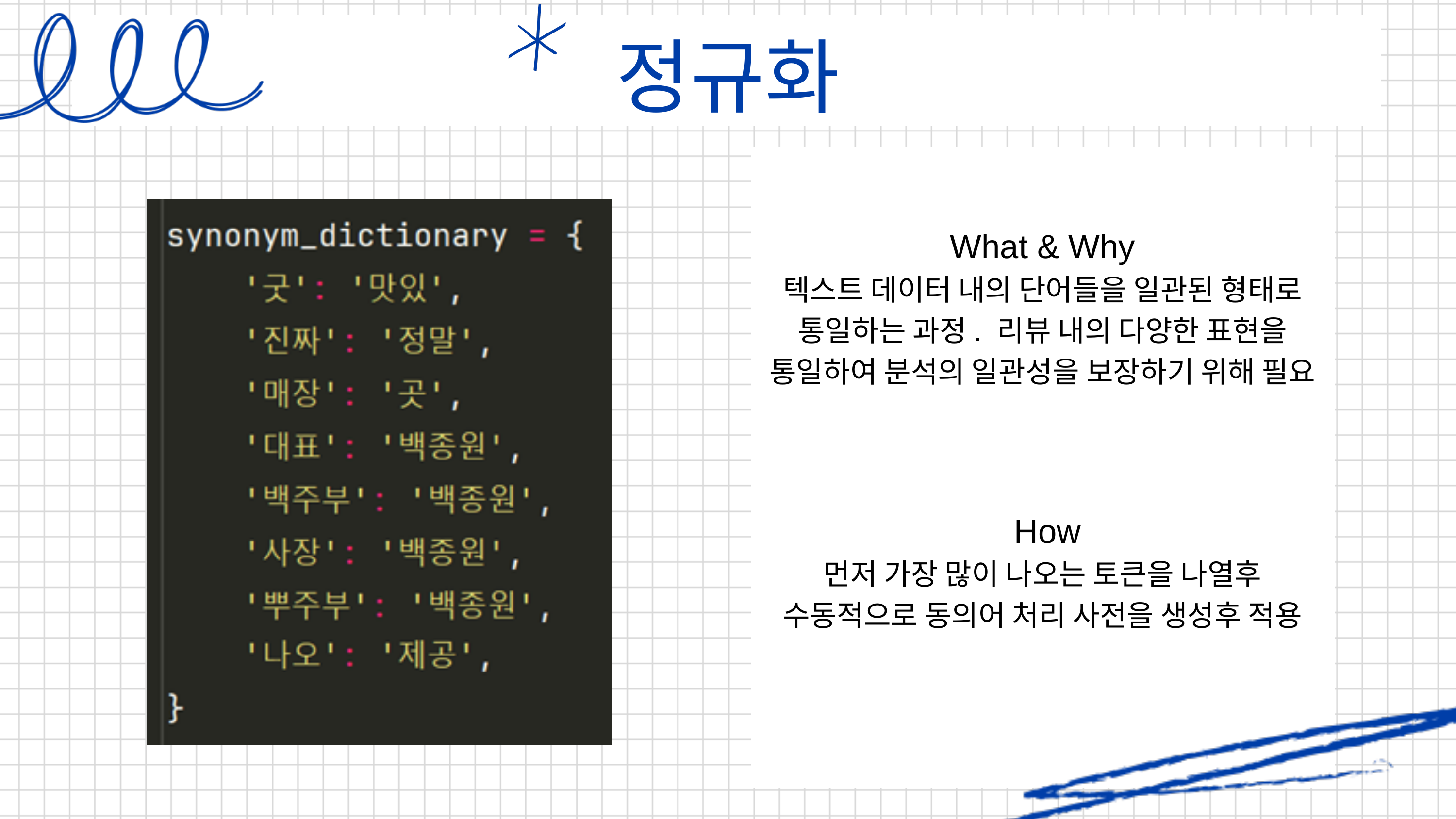

정규화

What & Why
텍스트 데이터 내의 단어들을 일관된 형태로 통일하는 과정. 리뷰 내의 다양한 표현을 통일하여 분석의 일관성을 보장하기 위해 필요

 How
먼저 가장 많이 나오는 토큰을 나열후 수동적으로 동의어 처리 사전을 생성후 적용